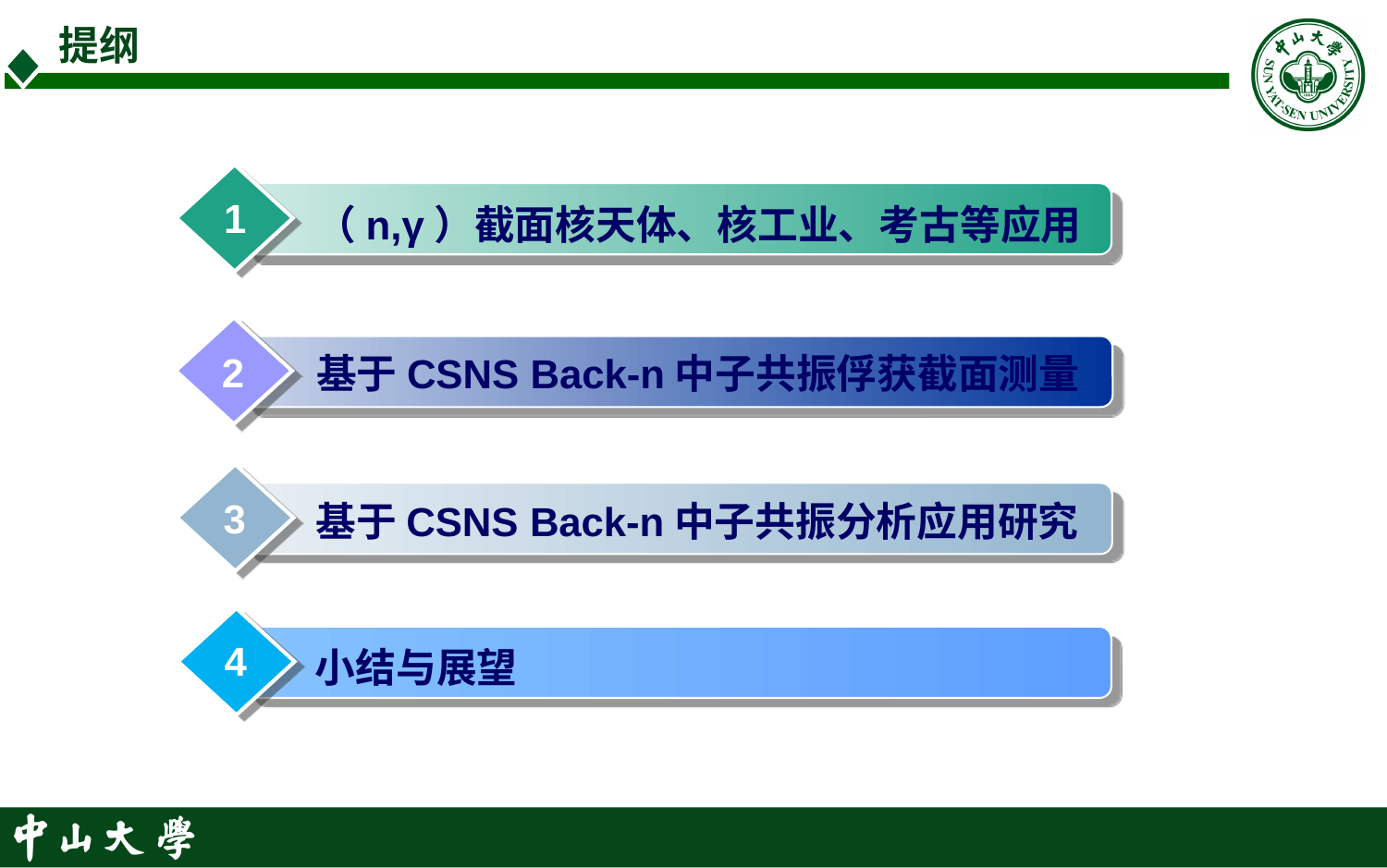

提纲

1
（n,γ）截面核天体、核工业、考古等应用

2
基于CSNS Back-n中子共振俘获截面测量

3
基于CSNS Back-n中子共振分析应用研究

4
小结与展望
5
2